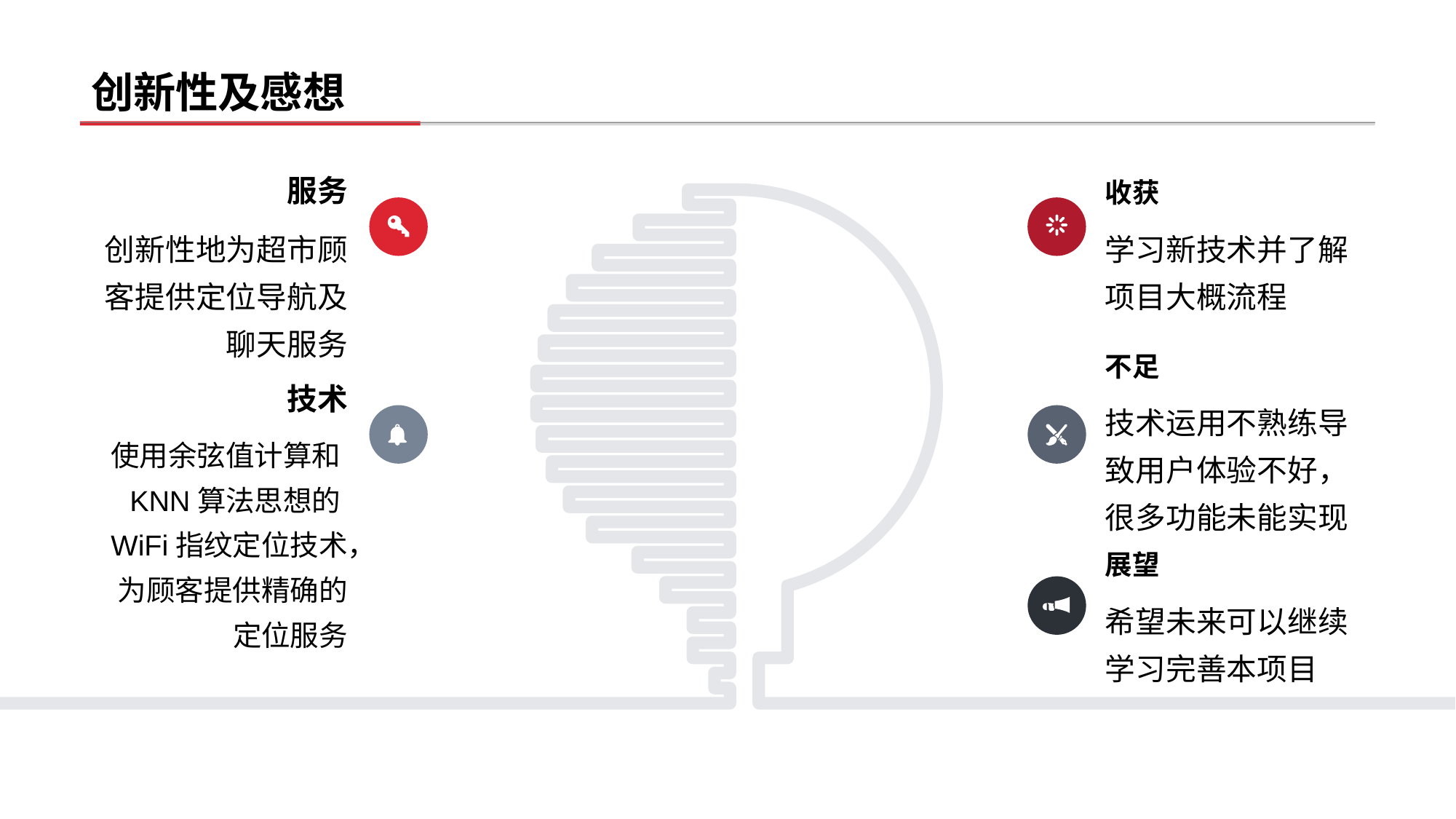

# 创新性及感想
服务
收获

创新性地为超市顾客提供定位导航及聊天服务
学习新技术并了解项目大概流程
不足
技术
技术运用不熟练导致用户体验不好，很多功能未能实现

使用余弦值计算和KNN算法思想的WiFi指纹定位技术，为顾客提供精确的定位服务
展望

希望未来可以继续学习完善本项目